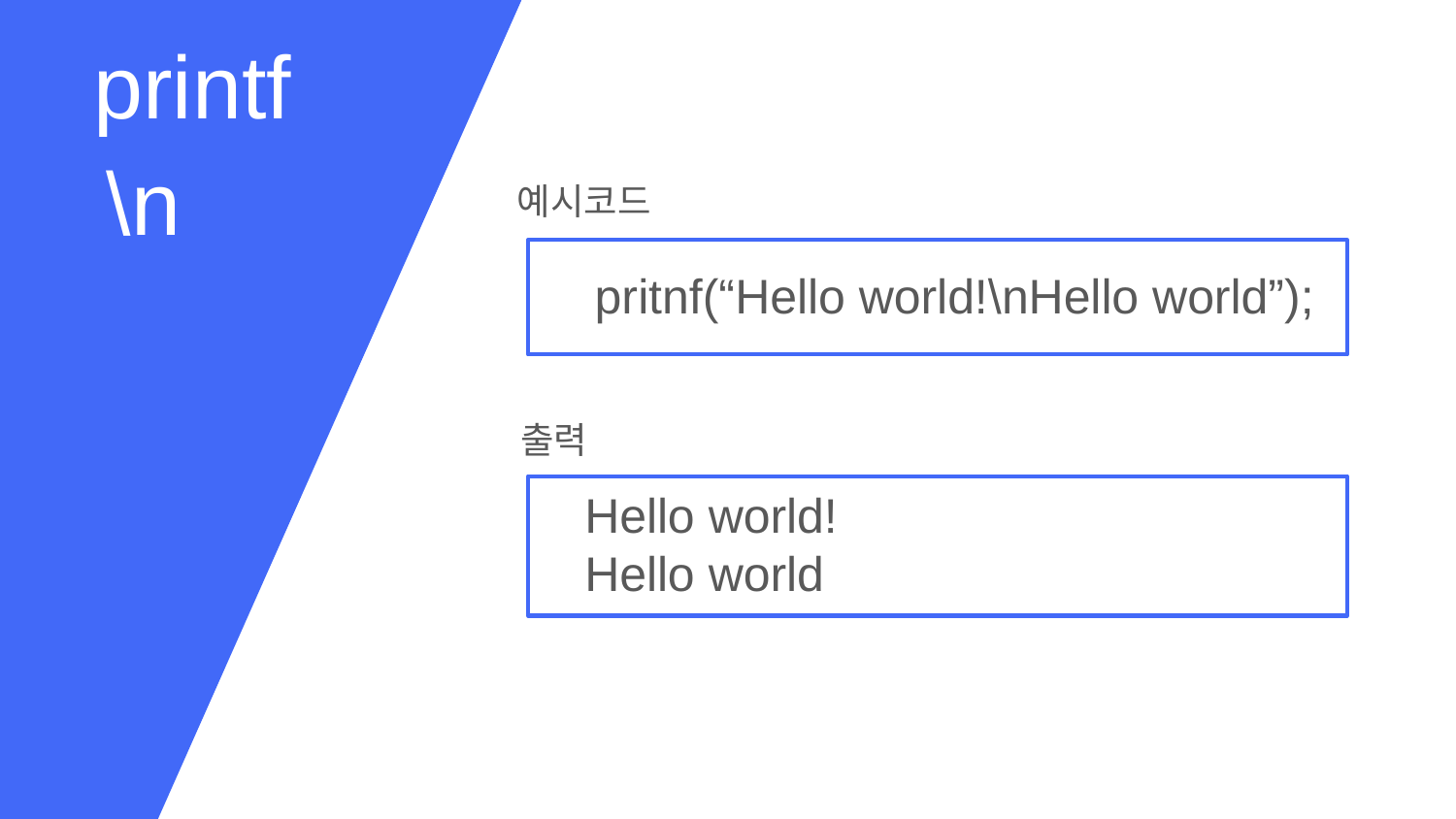

printf
\n
예시코드

pritnf(“Hello world!\nHello world”);
출력

Hello world!
Hello world